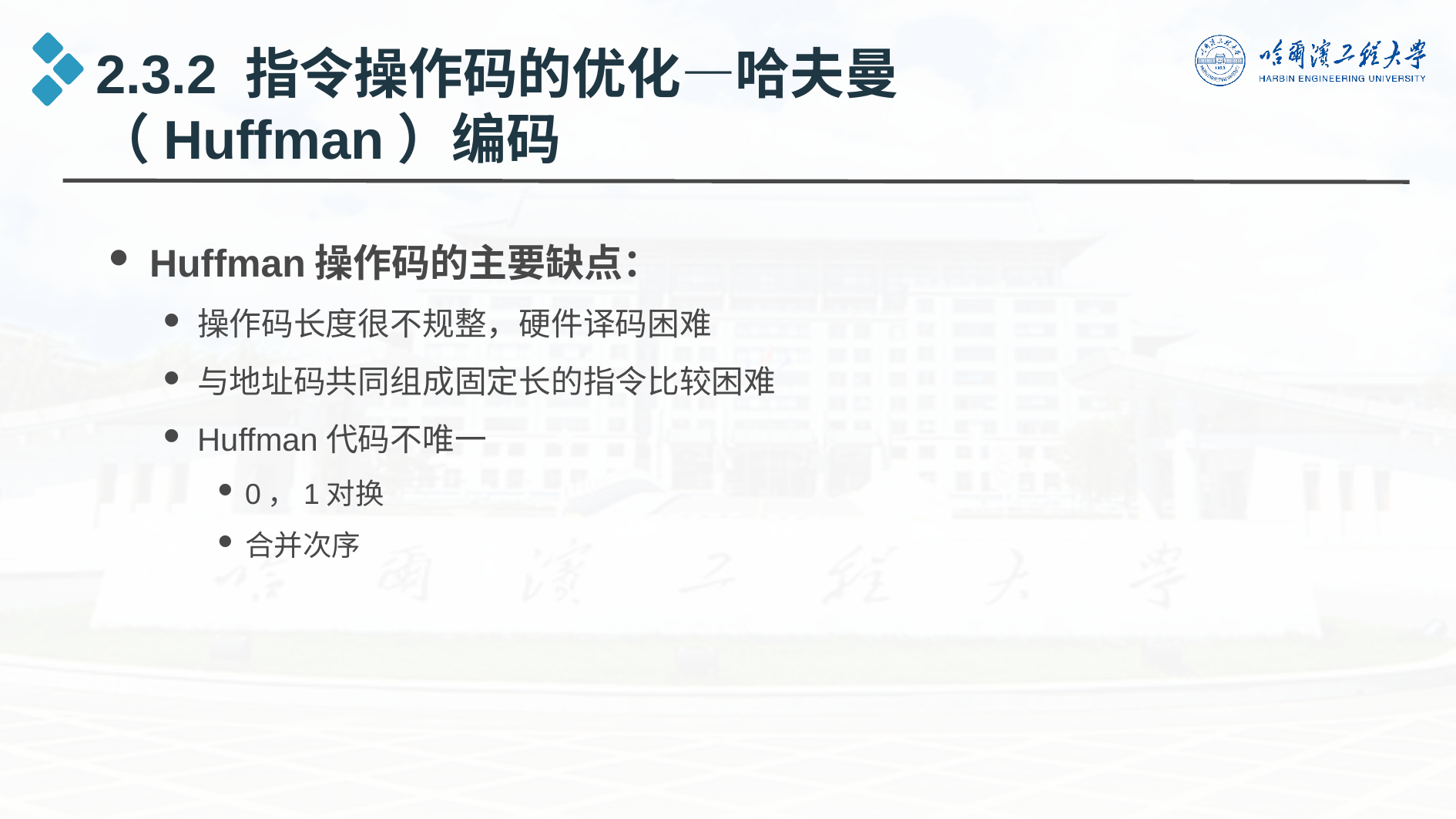

2.3.2 指令操作码的优化—哈夫曼（Huffman）编码

Huffman操作码的主要缺点：
操作码长度很不规整，硬件译码困难
与地址码共同组成固定长的指令比较困难
Huffman代码不唯一
0，1对换
合并次序